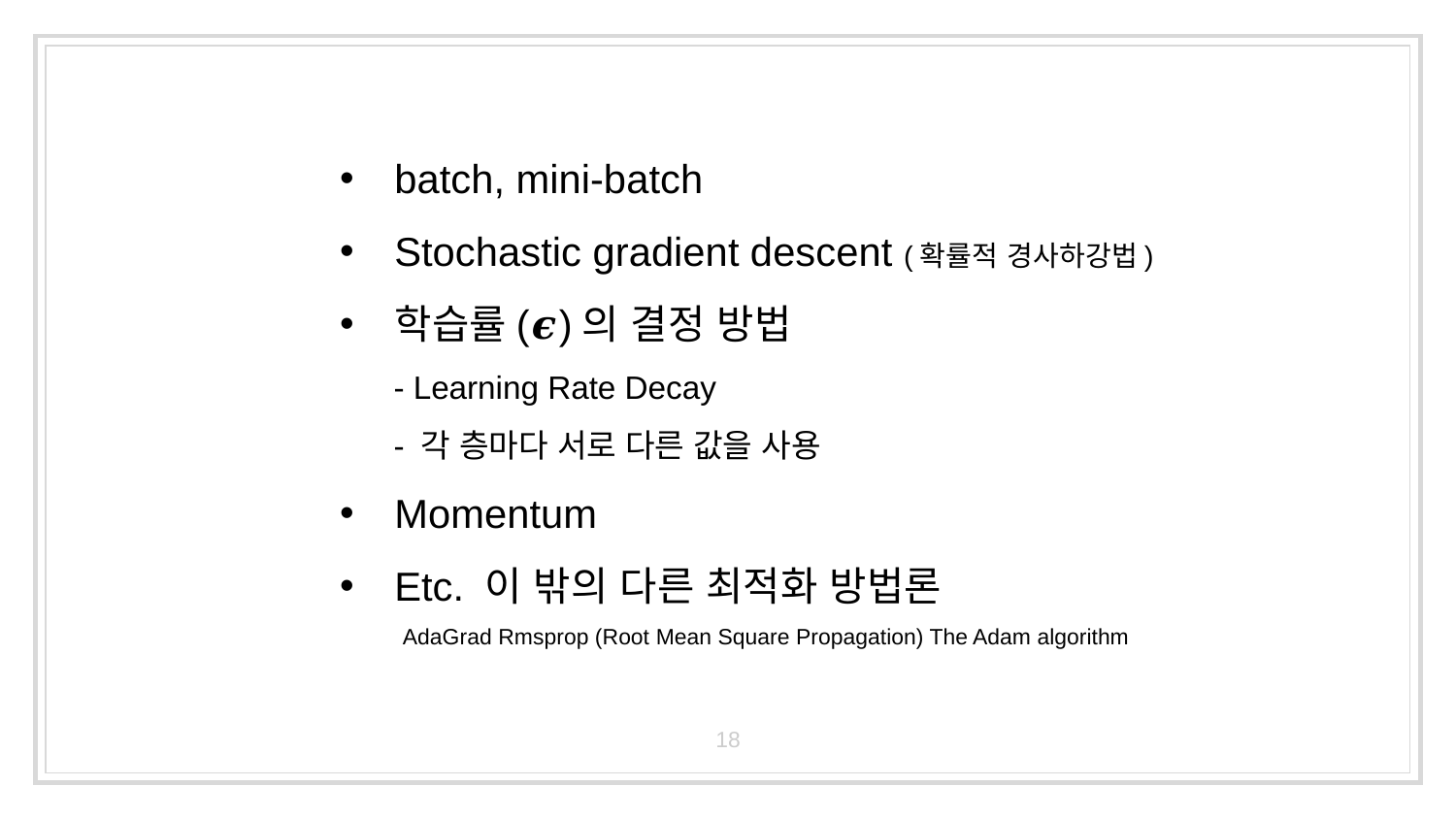

batch, mini-batch
Stochastic gradient descent (확률적 경사하강법)
학습률(𝝐)의 결정 방법
      - Learning Rate Decay
      - 각 층마다 서로 다른 값을 사용
Momentum
Etc. 이 밖의 다른 최적화 방법론
          AdaGrad Rmsprop (Root Mean Square Propagation) The Adam algorithm
18